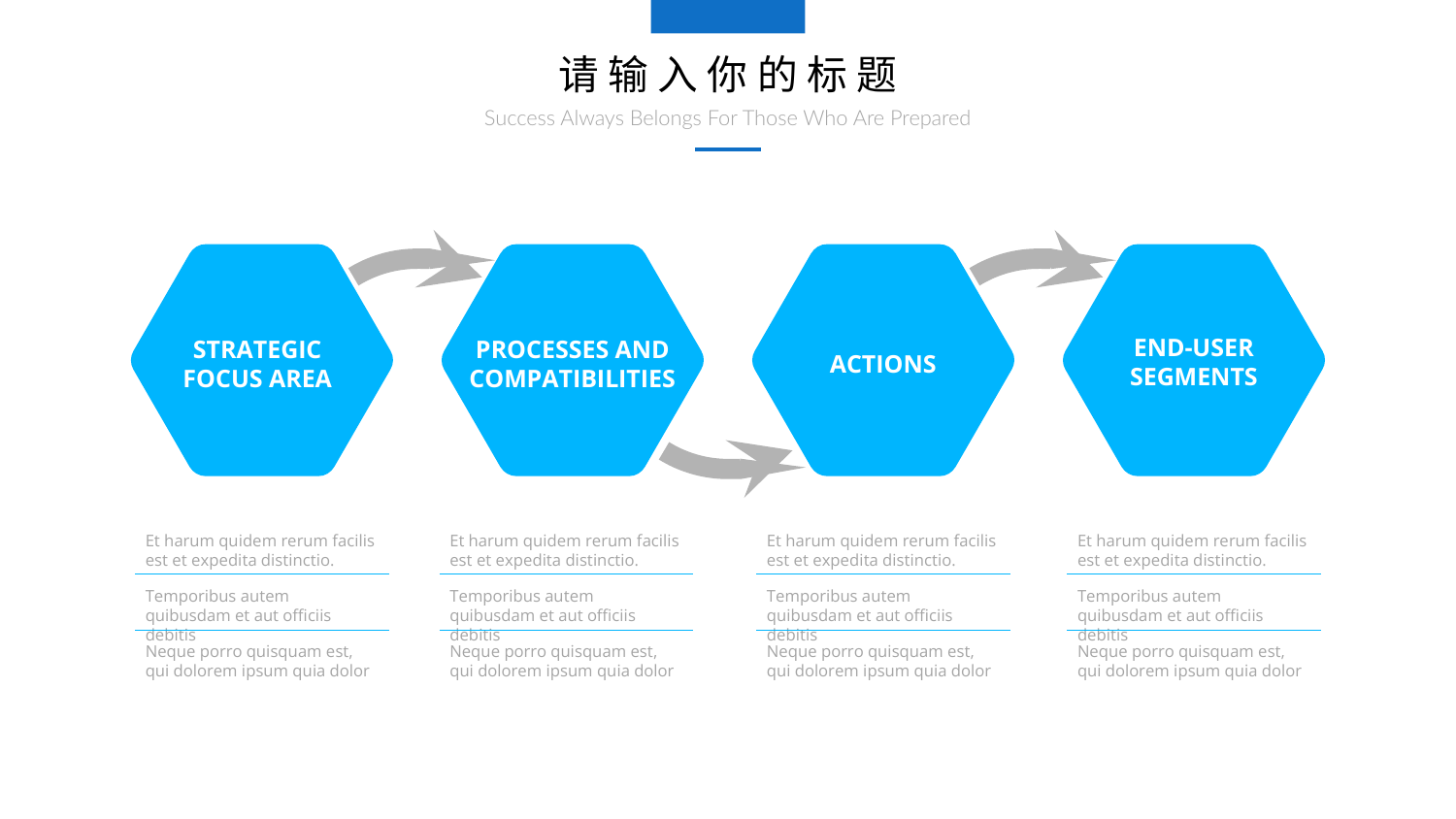

请输入你的标题
Success Always Belongs For Those Who Are Prepared

END-USER SEGMENTS
STRATEGIC FOCUS AREA
PROCESSES AND COMPATIBILITIES
ACTIONS
Et harum quidem rerum facilis est et expedita distinctio.
Et harum quidem rerum facilis est et expedita distinctio.
Et harum quidem rerum facilis est et expedita distinctio.
Et harum quidem rerum facilis est et expedita distinctio.
Temporibus autem quibusdam et aut officiis debitis
Temporibus autem quibusdam et aut officiis debitis
Temporibus autem quibusdam et aut officiis debitis
Temporibus autem quibusdam et aut officiis debitis
Neque porro quisquam est, qui dolorem ipsum quia dolor
Neque porro quisquam est, qui dolorem ipsum quia dolor
Neque porro quisquam est, qui dolorem ipsum quia dolor
Neque porro quisquam est, qui dolorem ipsum quia dolor